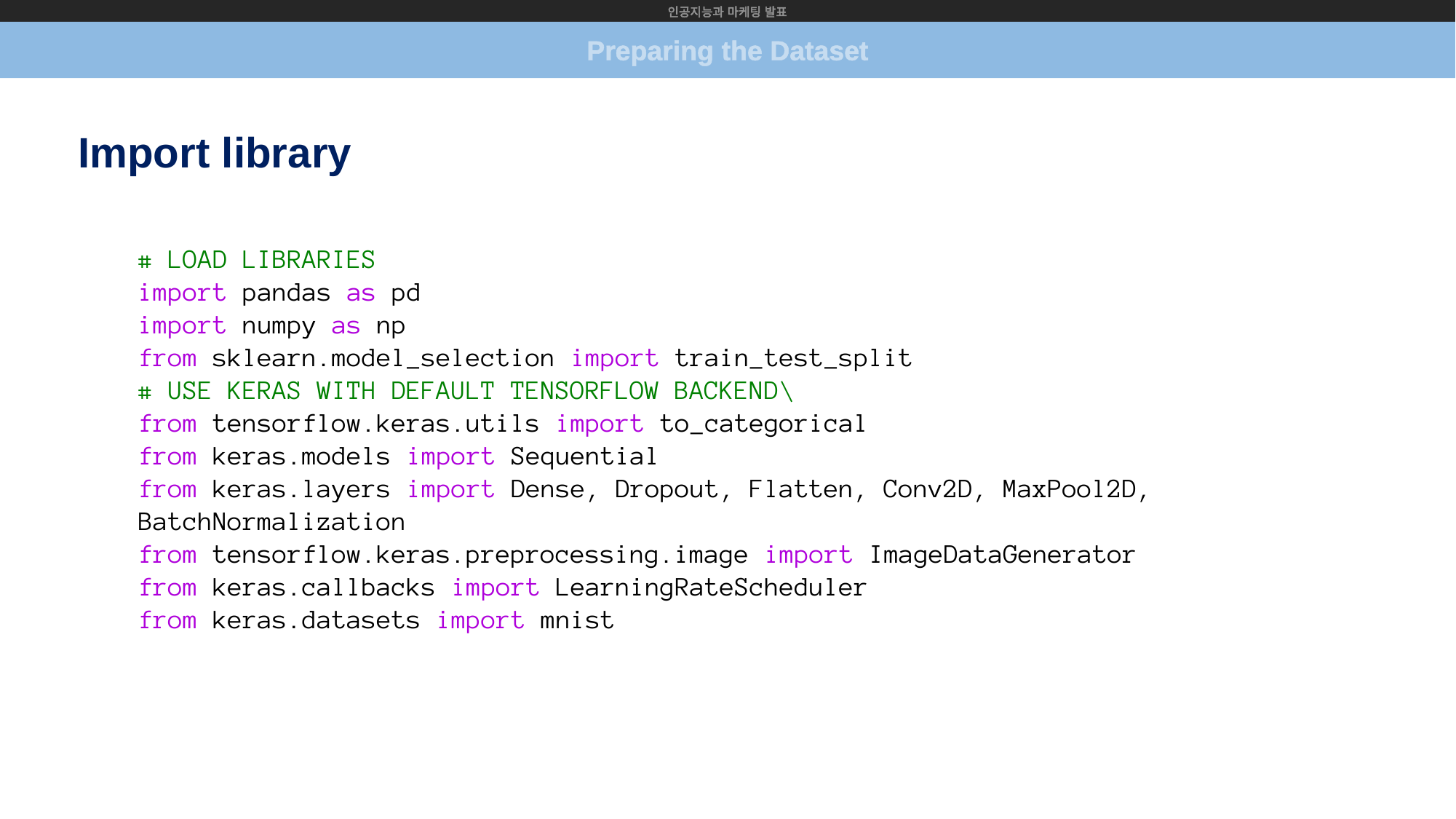

인공지능과 마케팅 발표

Preparing the Dataset
Import library

# LOAD LIBRARIES
import pandas as pd
import numpy as np
from sklearn.model_selection import train_test_split
# USE KERAS WITH DEFAULT TENSORFLOW BACKEND\
from tensorflow.keras.utils import to_categorical
from keras.models import Sequential
from keras.layers import Dense, Dropout, Flatten, Conv2D, MaxPool2D, BatchNormalization
from tensorflow.keras.preprocessing.image import ImageDataGenerator
from keras.callbacks import LearningRateScheduler
from keras.datasets import mnist